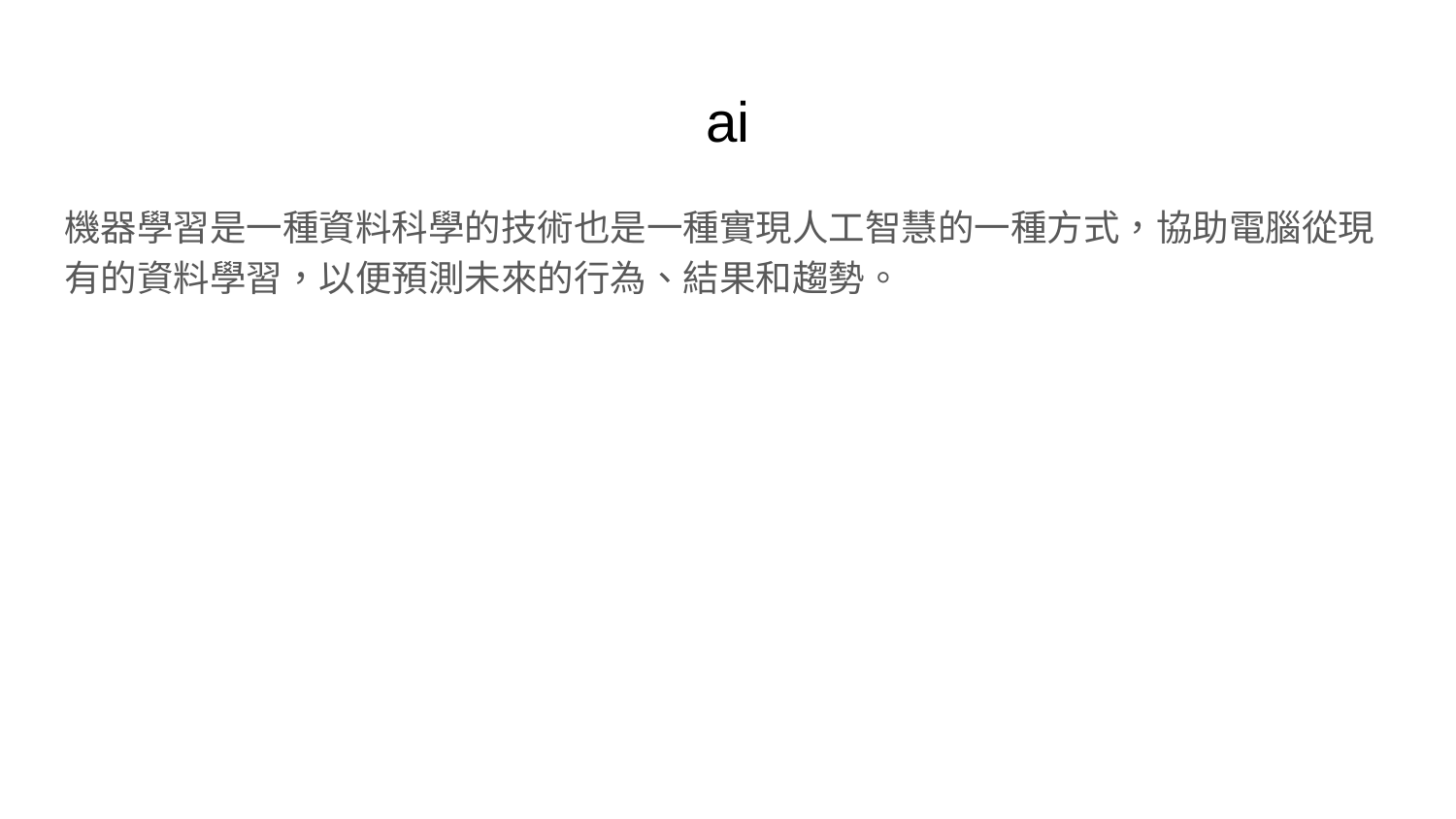

# ai
機器學習是一種資料科學的技術也是一種實現人工智慧的一種方式，協助電腦從現有的資料學習，以便預測未來的行為、結果和趨勢。